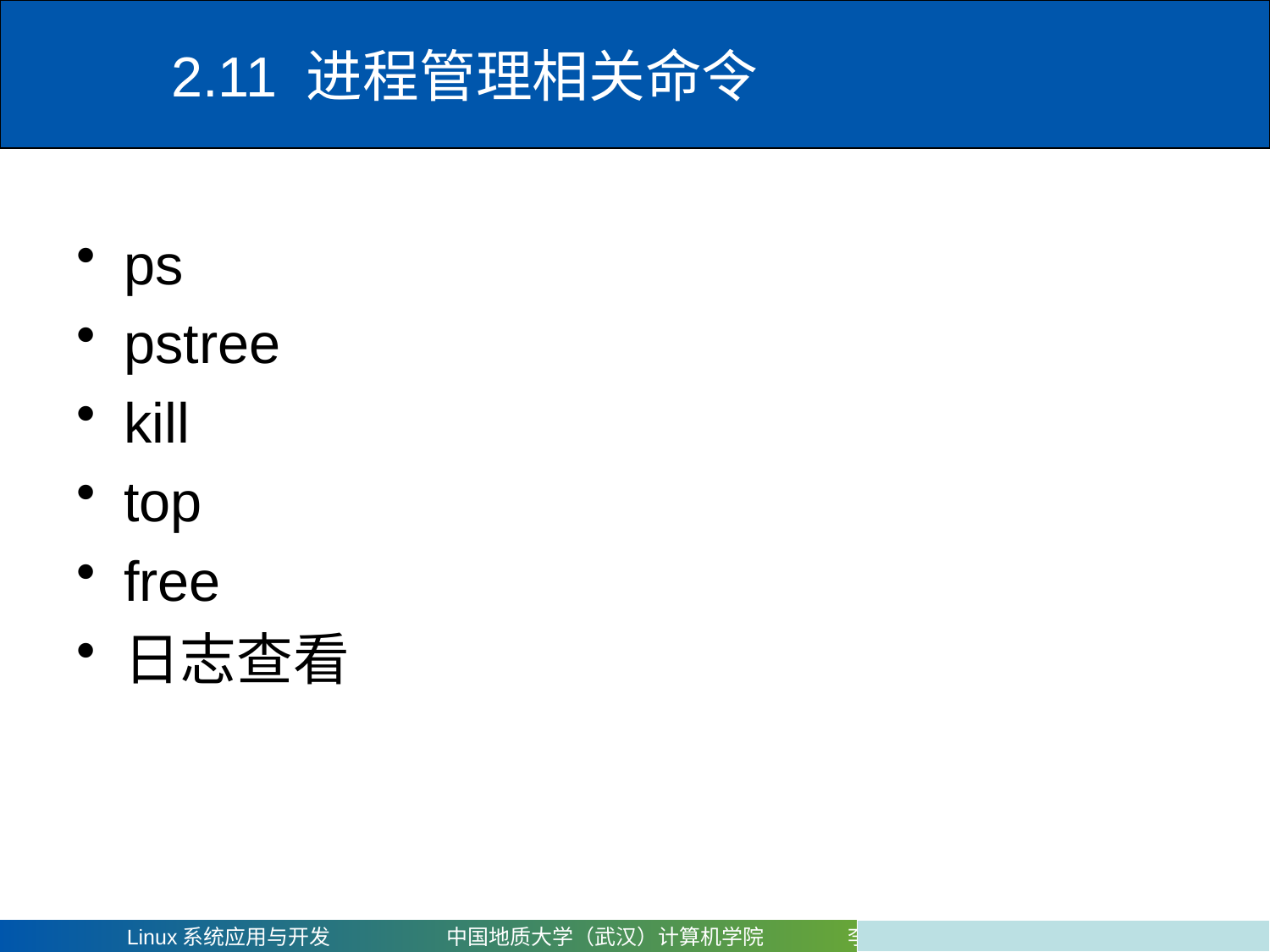

# 2.11 进程管理相关命令
ps
pstree
kill
top
free
日志查看